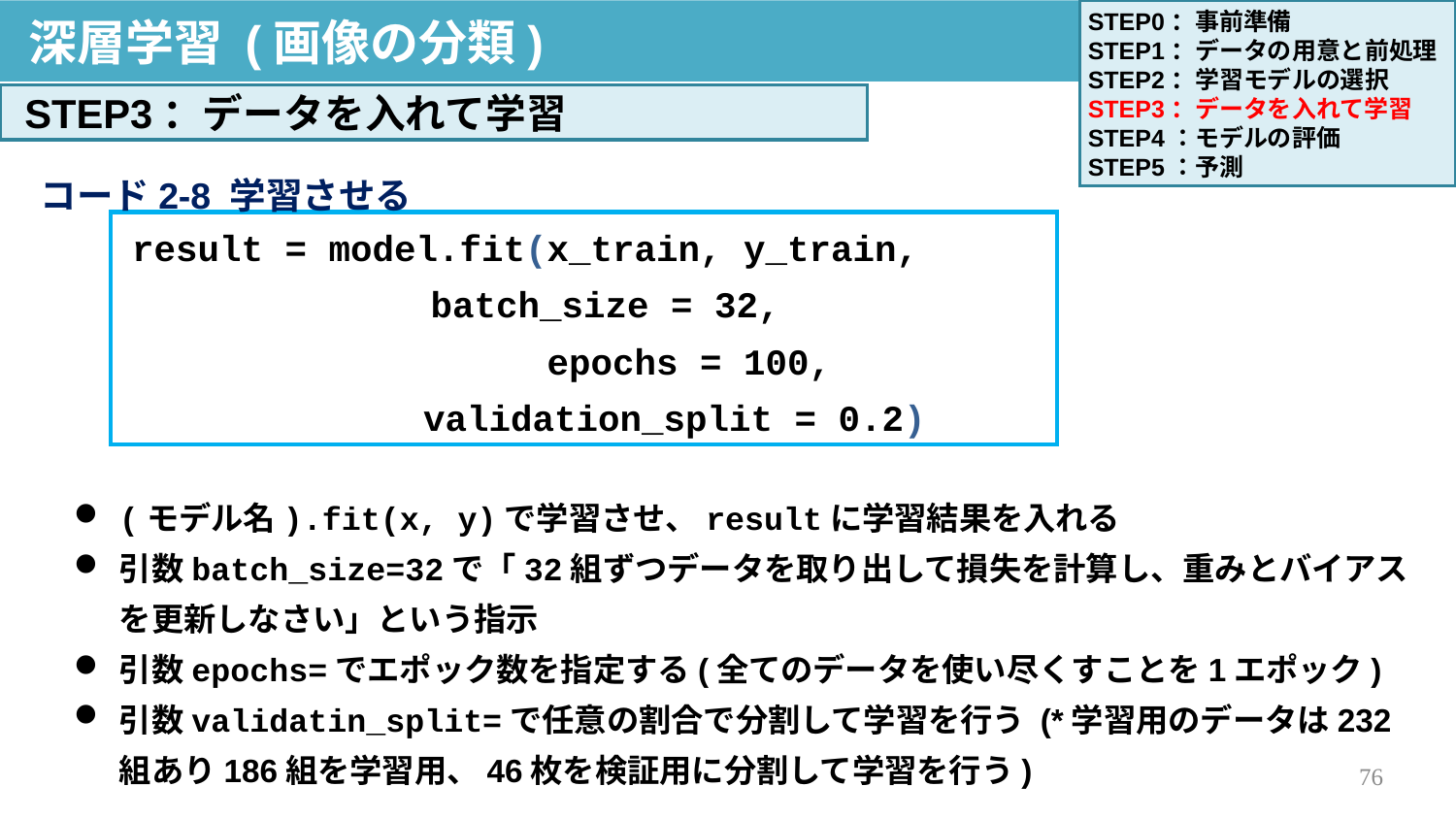

深層学習 (画像の分類)
STEP0：事前準備
STEP1：データの用意と前処理
STEP2：学習モデルの選択
STEP3：データを入れて学習
STEP4：モデルの評価
STEP5：予測
決定木分析
STEP3：データを入れて学習
コード2-8 学習させる
result = model.fit(x_train, y_train,
		       batch_size = 32,
                   epochs = 100,
			validation_split = 0.2)
(モデル名).fit(x, y)で学習させ、resultに学習結果を入れる
引数batch_size=32で「32組ずつデータを取り出して損失を計算し、重みとバイアスを更新しなさい」という指示
引数epochs=でエポック数を指定する(全てのデータを使い尽くすことを1エポック)
引数validatin_split=で任意の割合で分割して学習を行う (*学習用のデータは232組あり186組を学習用、46枚を検証用に分割して学習を行う)
76